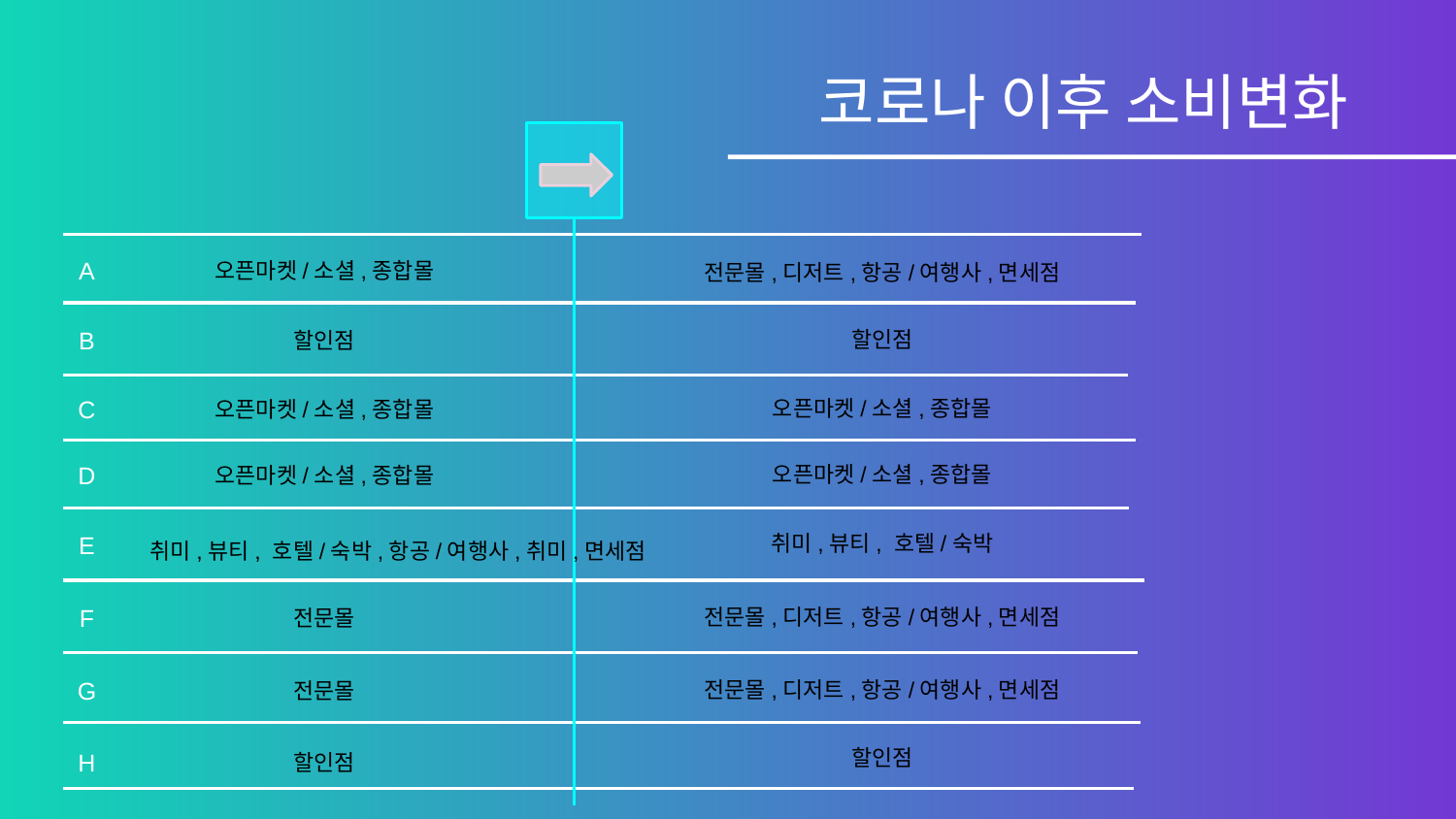

# 코로나 이후 소비변화

전문몰,디저트,항공/여행사,면세점
A
오픈마켓/소셜,종합몰
할인점
할인점
B
오픈마켓/소셜,종합몰
C
오픈마켓/소셜,종합몰
오픈마켓/소셜,종합몰
D
오픈마켓/소셜,종합몰
취미,뷰티, 호텔/숙박
취미,뷰티, 호텔/숙박,항공/여행사,취미,면세점
E
전문몰,디저트,항공/여행사,면세점
전문몰
F
전문몰,디저트,항공/여행사,면세점
G
전문몰
할인점
할인점
H